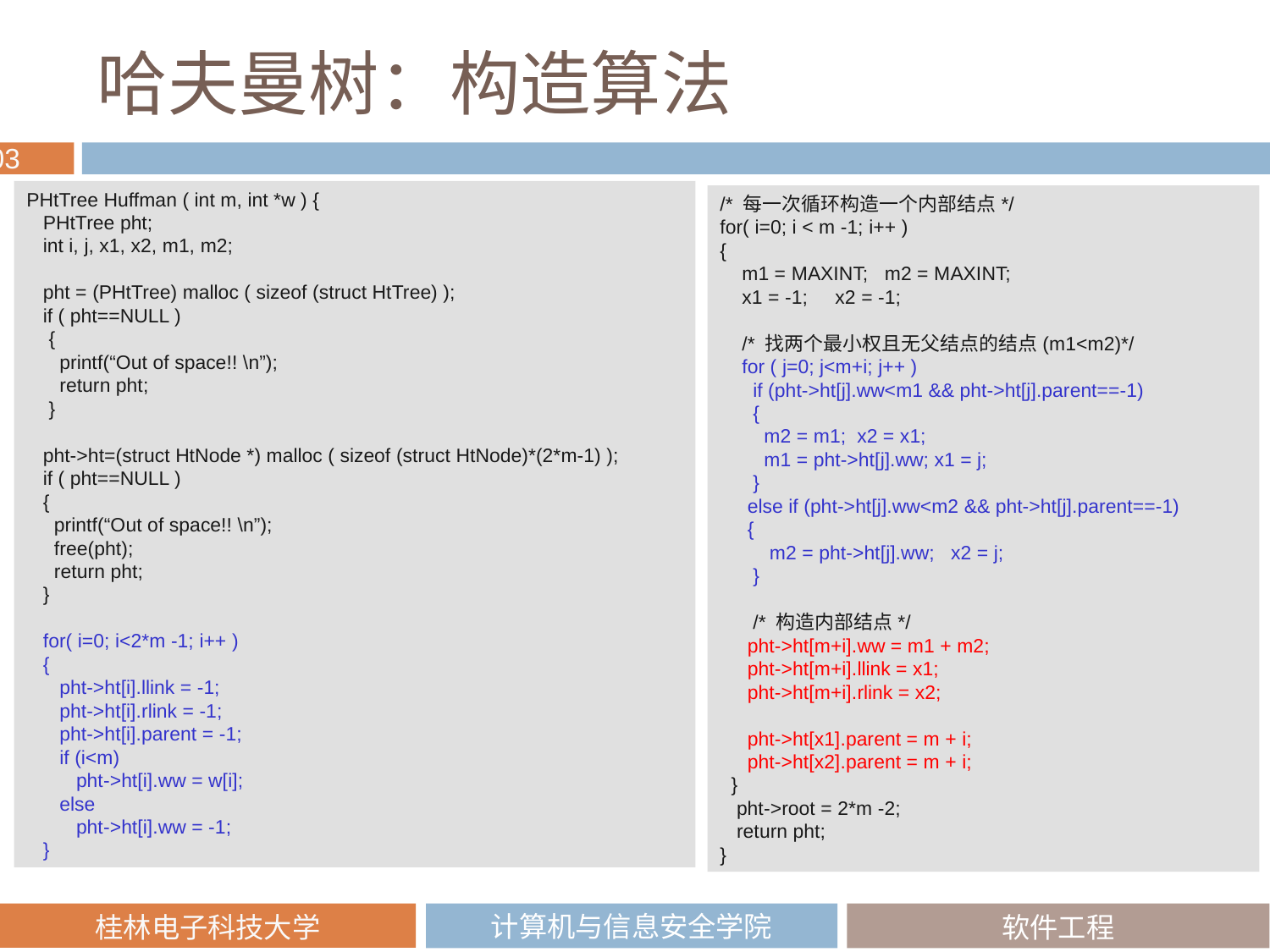

# 哈夫曼树：构造算法
PHtTree Huffman ( int m, int *w ) {
   PHtTree pht;
   int i, j, x1, x2, m1, m2;

   pht = (PHtTree) malloc ( sizeof (struct HtTree) );
   if ( pht==NULL )
    {
      printf(“Out of space!! \n”);
      return pht;
    }

   pht->ht=(struct HtNode *) malloc ( sizeof (struct HtNode)*(2*m-1) );
   if ( pht==NULL )
   {
     printf(“Out of space!! \n”);
     free(pht);
     return pht;
   }

   for( i=0; i<2*m -1; i++ )
   {
      pht->ht[i].llink = -1;
      pht->ht[i].rlink = -1;
      pht->ht[i].parent = -1;
      if (i<m)
         pht->ht[i].ww = w[i];
      else
         pht->ht[i].ww = -1;
   }
/* 每一次循环构造一个内部结点*/
for( i=0; i < m -1; i++ )
{
    m1 = MAXINT;   m2 = MAXINT;
    x1 = -1;     x2 = -1;

    /* 找两个最小权且无父结点的结点(m1<m2)*/
    for ( j=0; j<m+i; j++ )
      if (pht->ht[j].ww<m1 && pht->ht[j].parent==-1)
      {
        m2 = m1;  x2 = x1;
        m1 = pht->ht[j].ww; x1 = j;
      }
     else if (pht->ht[j].ww<m2 && pht->ht[j].parent==-1)
     {
         m2 = pht->ht[j].ww;   x2 = j;
      }

      /* 构造内部结点*/
     pht->ht[m+i].ww = m1 + m2;
     pht->ht[m+i].llink = x1;
     pht->ht[m+i].rlink = x2;

     pht->ht[x1].parent = m + i;
     pht->ht[x2].parent = m + i;
  }
   pht->root = 2*m -2;
   return pht;
}